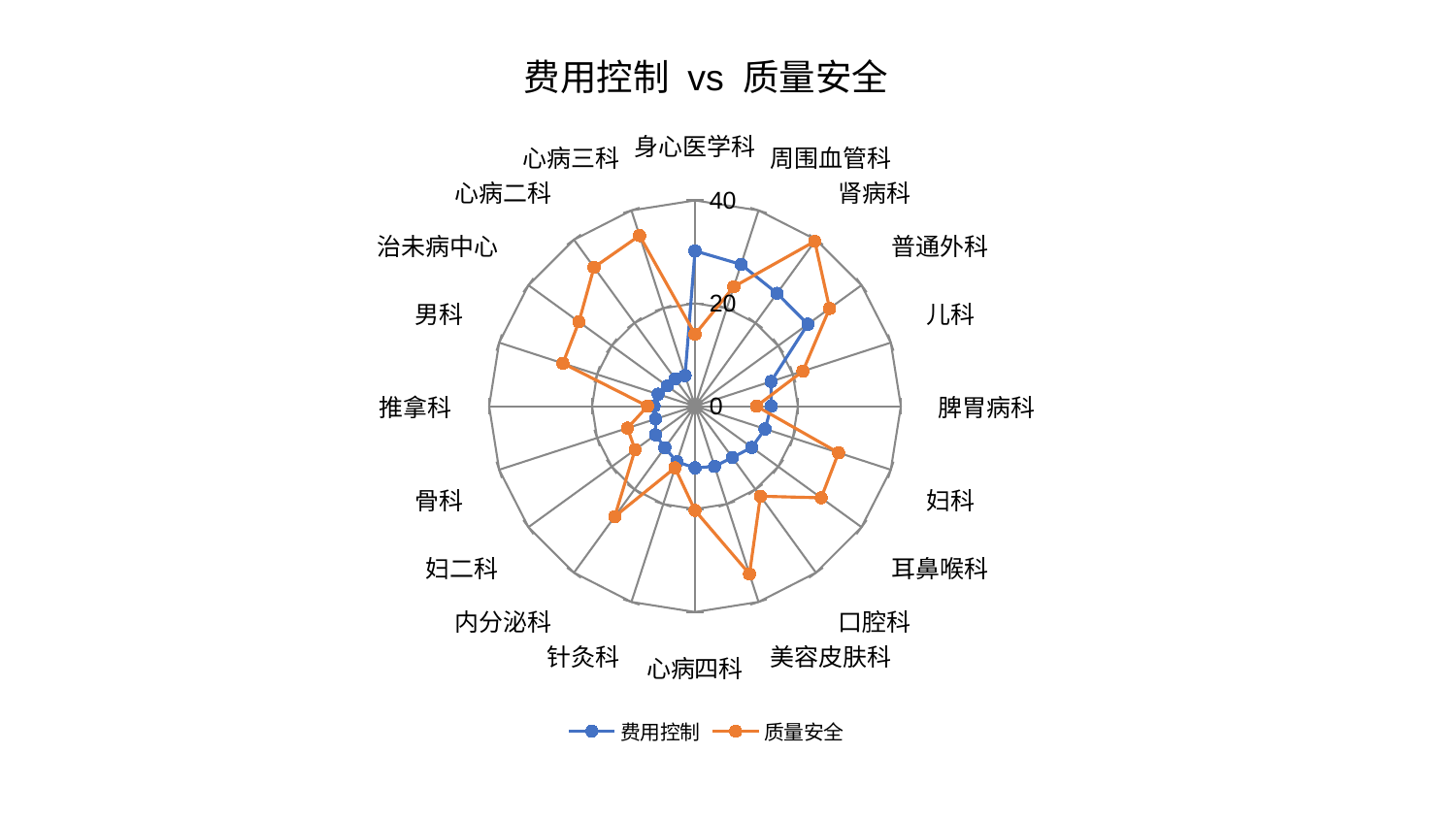

### Chart: 费用控制 vs 质量安全

| Category | 费用控制 | 质量安全 |
|---|---|---|
| 身心医学科 | 30.185899426534025 | 13.98373620564061 |
| 周围血管科 | 28.970634471623885 | 24.419036201195524 |
| 肾病科 | 27.119778697266746 | 39.60807525780814 |
| 普通外科 | 27.10500877537007 | 32.33048727657747 |
| 儿科 | 15.539361833606854 | 22.0448919726108 |
| 脾胃病科 | 14.836558382698119 | 11.95235514547007 |
| 妇科 | 14.320373846919427 | 29.321482356856723 |
| 耳鼻喉科 | 13.638629139632393 | 30.311695309853654 |
| 口腔科 | 12.34874354241509 | 21.627976464586247 |
| 美容皮肤科 | 12.316127912054668 | 34.29766510739201 |
| 心病四科 | 11.99406226950275 | 20.269643414122772 |
| 针灸科 | 11.370343327153755 | 12.592053671868138 |
| 内分泌科 | 9.967891889873293 | 26.523690783542314 |
| 妇二科 | 9.471080174912666 | 14.390741700461257 |
| 骨科 | 8.04949300879828 | 13.801289486162043 |
| 推拿科 | 7.950034473263649 | 9.21526937961174 |
| 男科 | 7.537911057870307 | 26.98695994904285 |
| 治未病中心 | 6.6845350403908474 | 27.883421562289307 |
| 心病二科 | 6.568015117663498 | 33.36390251199739 |
| 心病三科 | 6.262940128053276 | 34.85918962611525 |
64